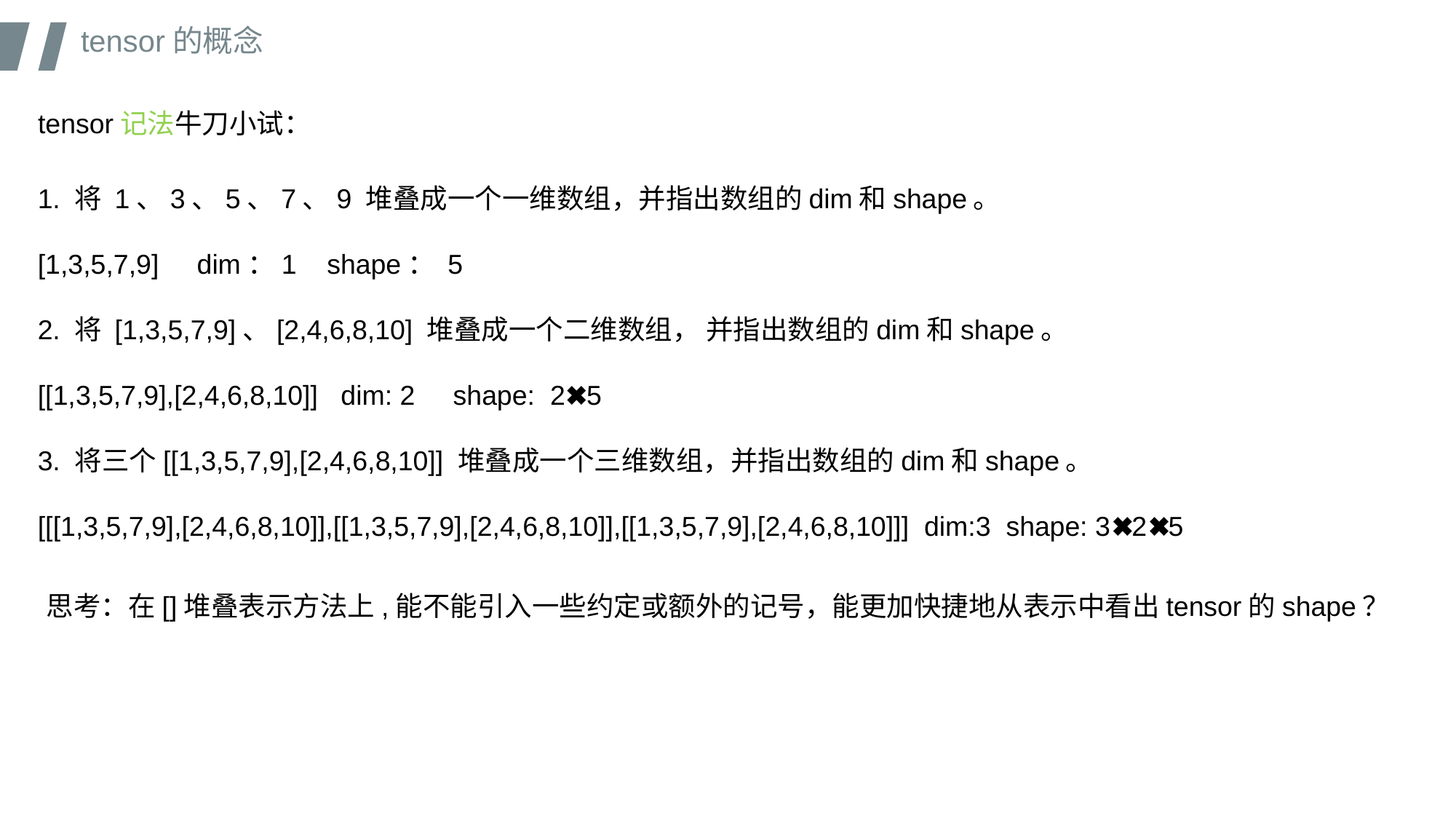

tensor的概念

tensor记法牛刀小试：
1. 将 1、3、5、7、9 堆叠成一个一维数组，并指出数组的dim和shape。

[1,3,5,7,9]     dim：1    shape： 5

2. 将 [1,3,5,7,9]、[2,4,6,8,10] 堆叠成一个二维数组， 并指出数组的dim和shape。

[[1,3,5,7,9],[2,4,6,8,10]]   dim: 2     shape:  2✖️5

3. 将三个[[1,3,5,7,9],[2,4,6,8,10]] 堆叠成一个三维数组，并指出数组的dim和shape。

[[[1,3,5,7,9],[2,4,6,8,10]],[[1,3,5,7,9],[2,4,6,8,10]],[[1,3,5,7,9],[2,4,6,8,10]]]  dim:3  shape: 3✖️2✖️5

思考：在[]堆叠表示方法上,能不能引入一些约定或额外的记号，能更加快捷地从表示中看出tensor的shape？